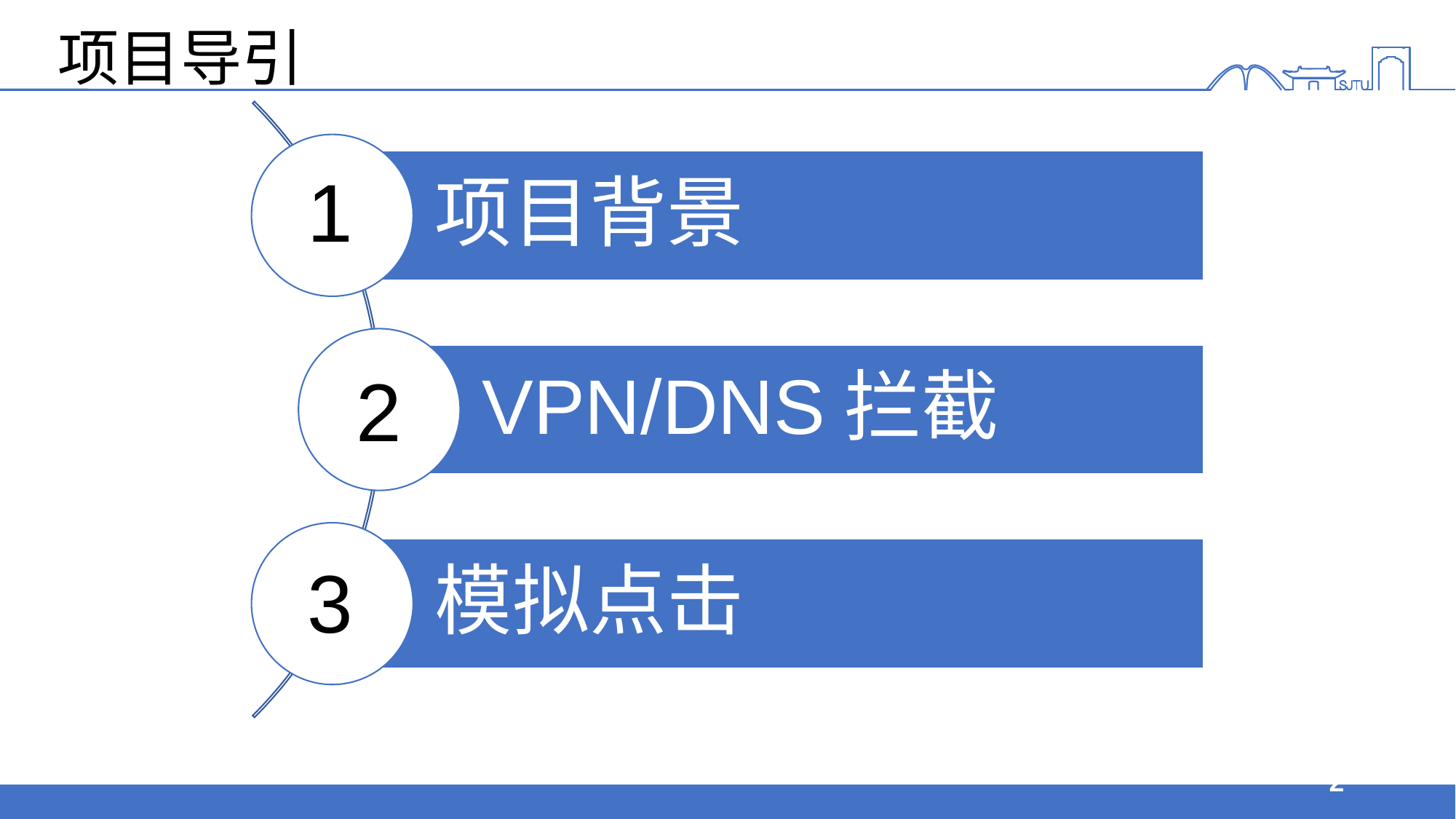

# 项目导引
项目背景
VPN/DNS拦截
模拟点击
1
2
3
2